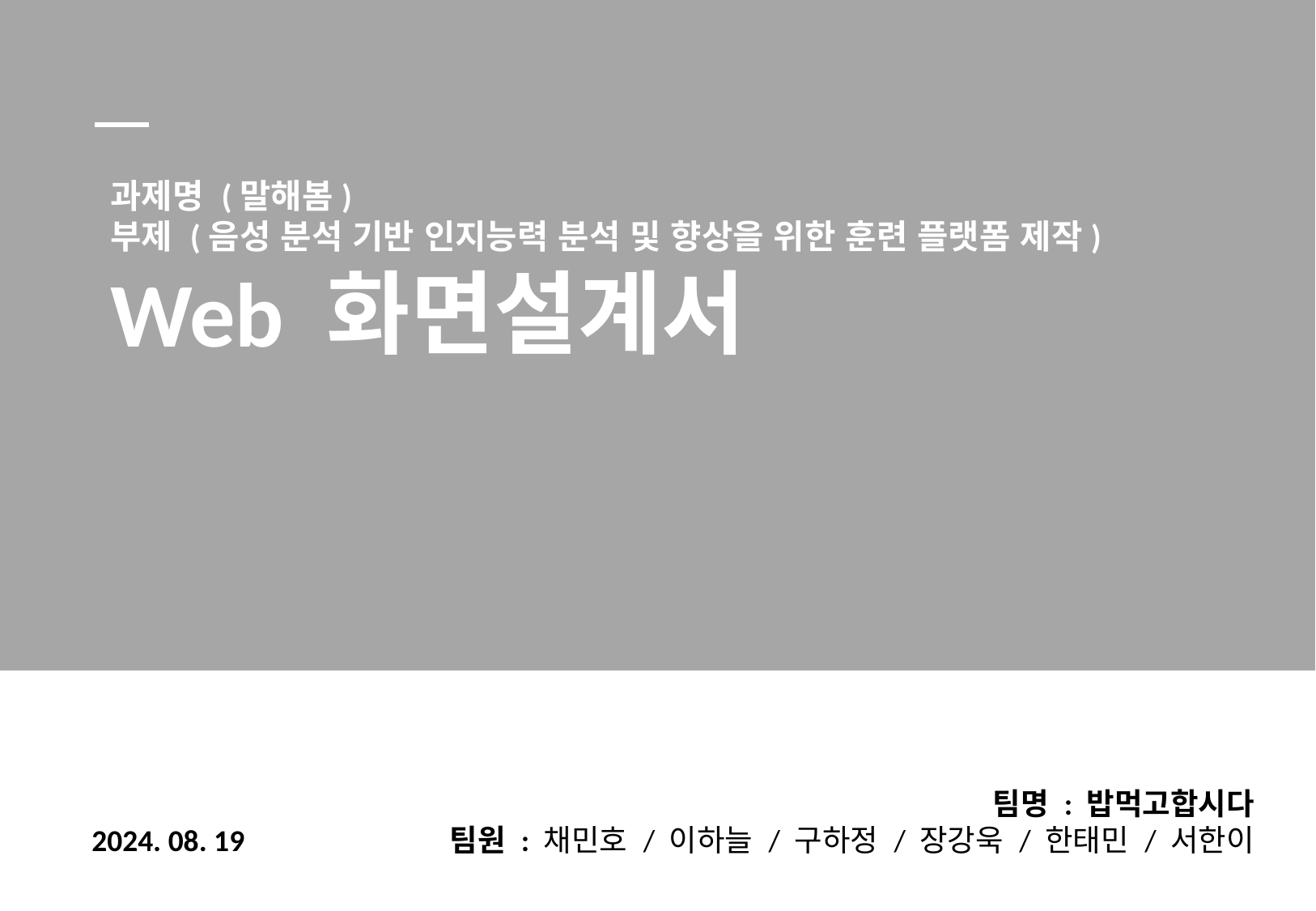

과제명 (말해봄)
부제 (음성 분석 기반 인지능력 분석 및 향상을 위한 훈련 플랫폼 제작)
Web 화면설계서
팀명 : 밥먹고합시다
팀원 : 채민호 / 이하늘 / 구하정 / 장강욱 / 한태민 / 서한이
2024. 08. 19